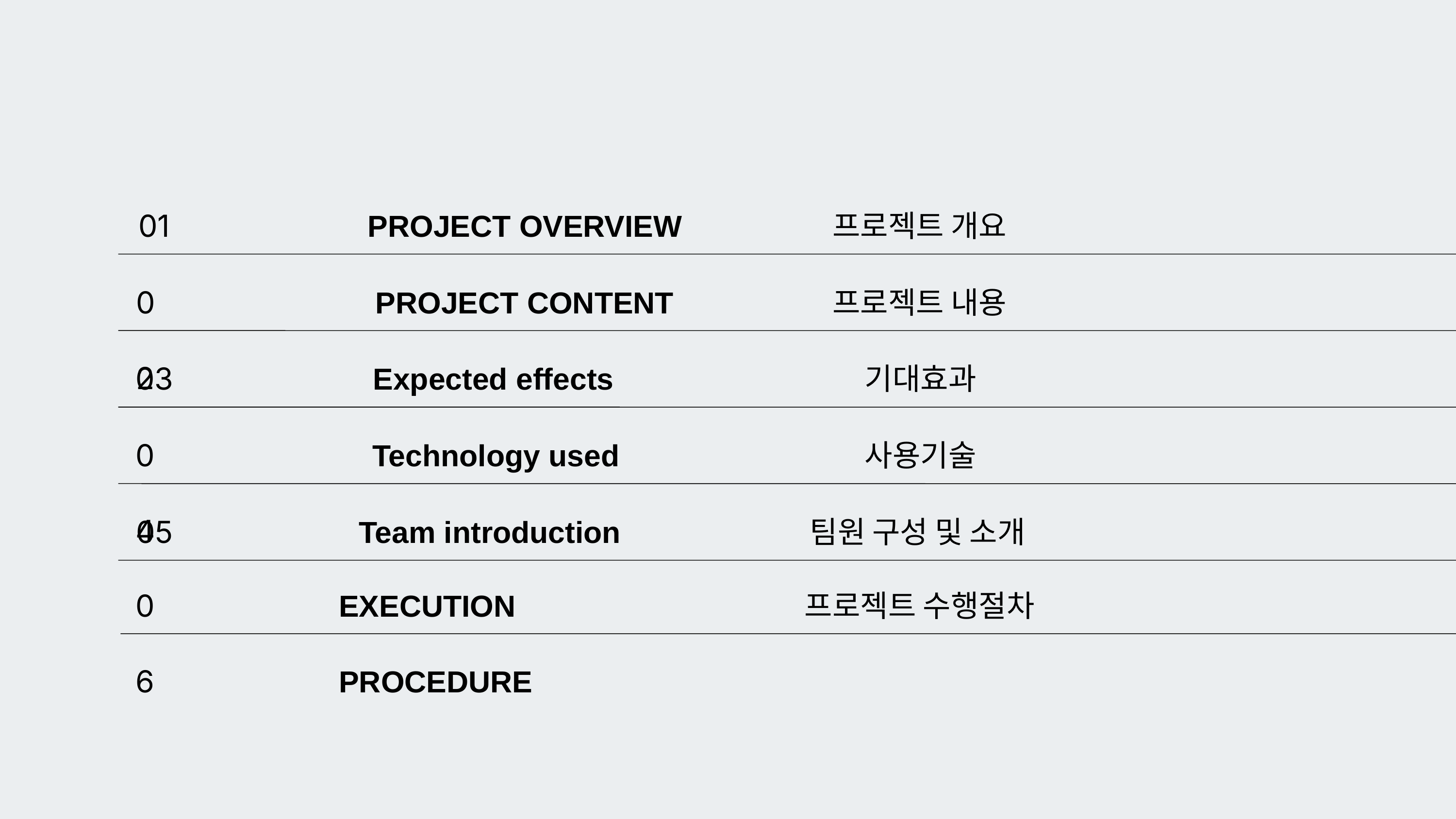

01
PROJECT OVERVIEW
프로젝트 개요
02
PROJECT CONTENT
프로젝트 내용

03
Expected effects
기대효과

04
Technology used
사용기술

05
Team introduction
팀원 구성 및 소개

06
EXECUTION PROCEDURE
프로젝트 수행절차